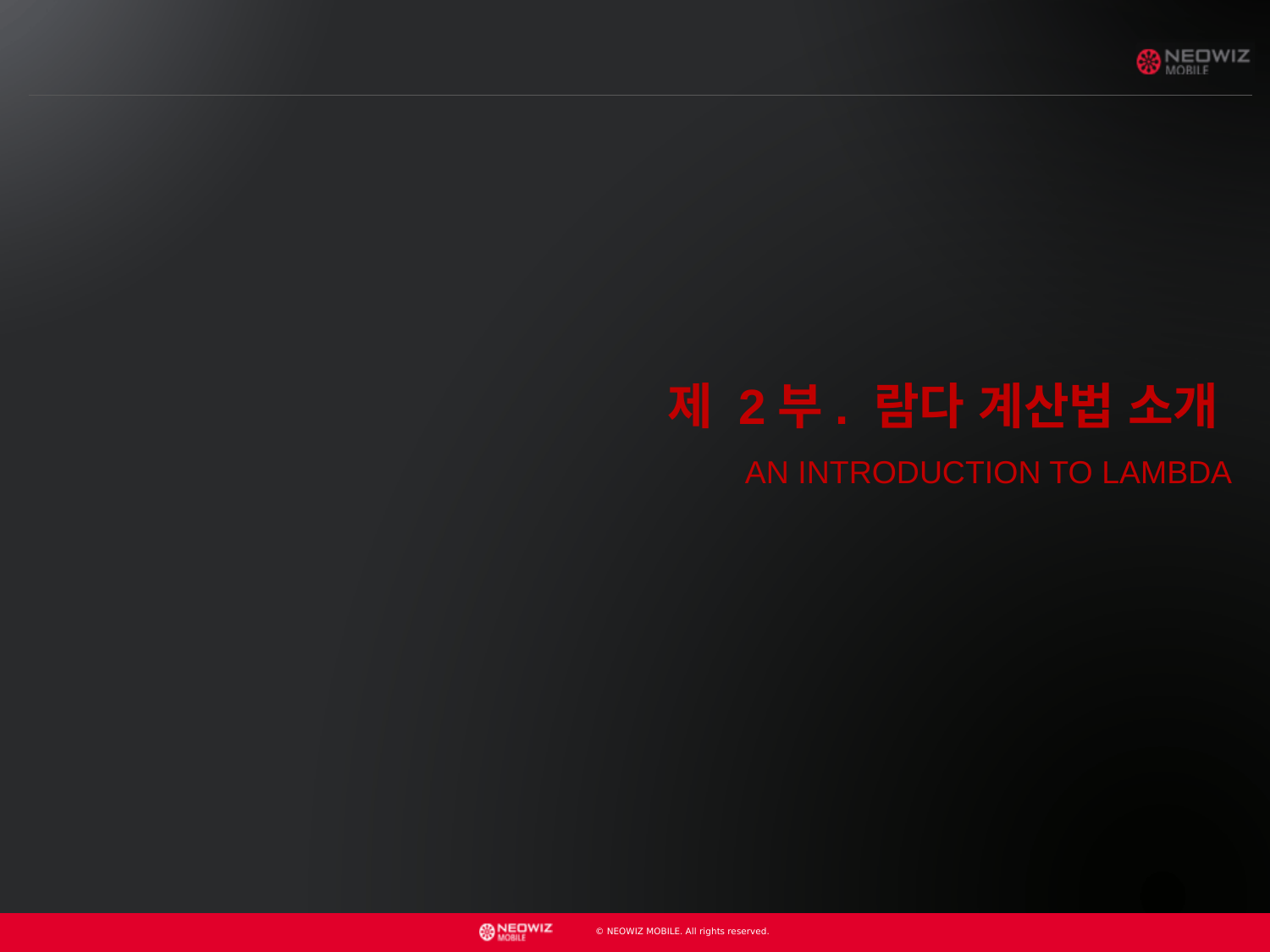

제 2부. 람다 계산법 소개
 An Introduction To Lambda